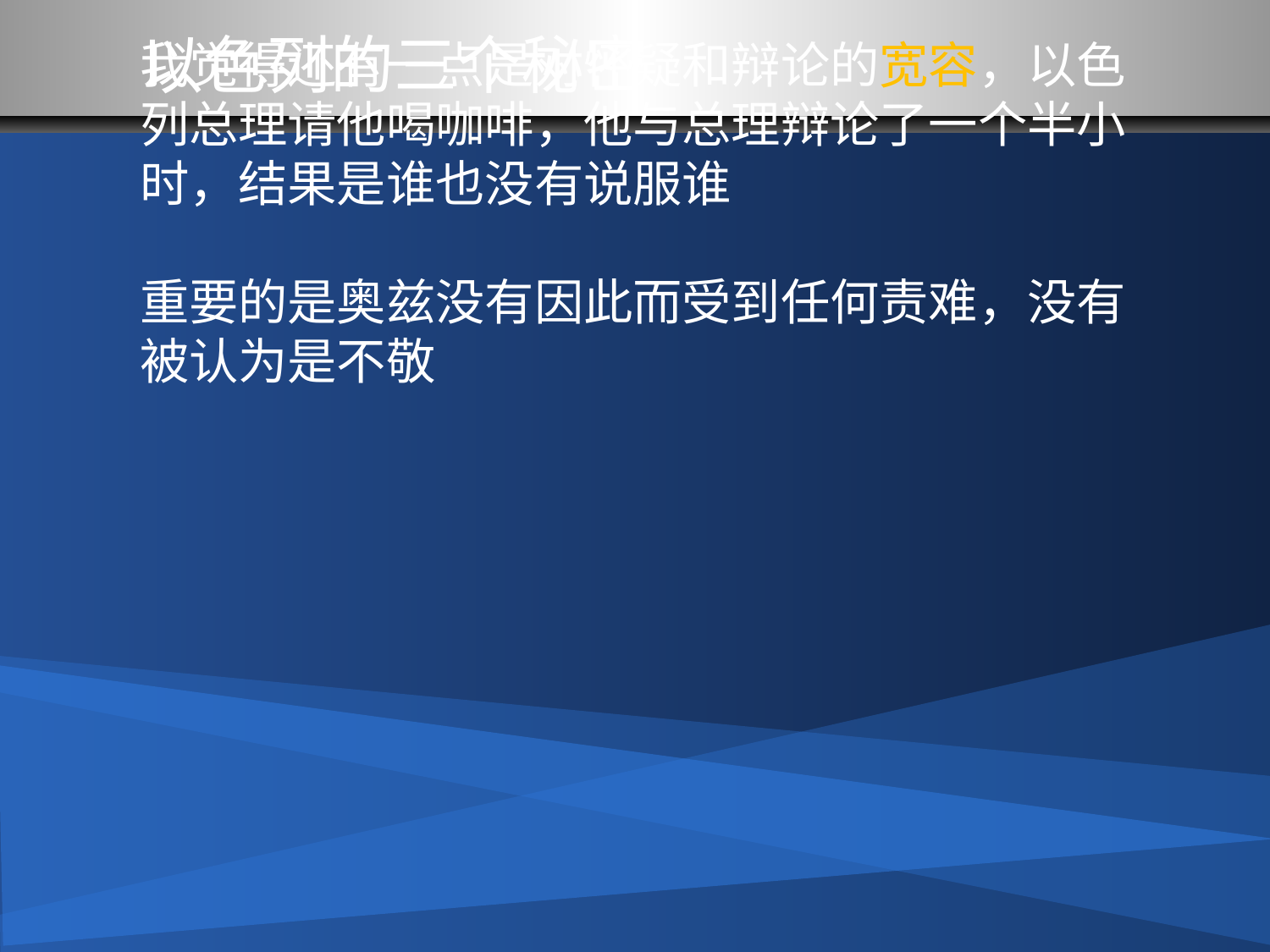

以色列的三个秘密
《教师博览（文摘版）》2015年第5期文章

以色列当今文坛最杰出的作家奥兹说：以色列强大的秘密就是怀疑和辩论

我觉得还有一点是对怀疑和辩论的宽容，以色列总理请他喝咖啡，他与总理辩论了一个半小时，结果是谁也没有说服谁

重要的是奥兹没有因此而受到任何责难，没有被认为是不敬